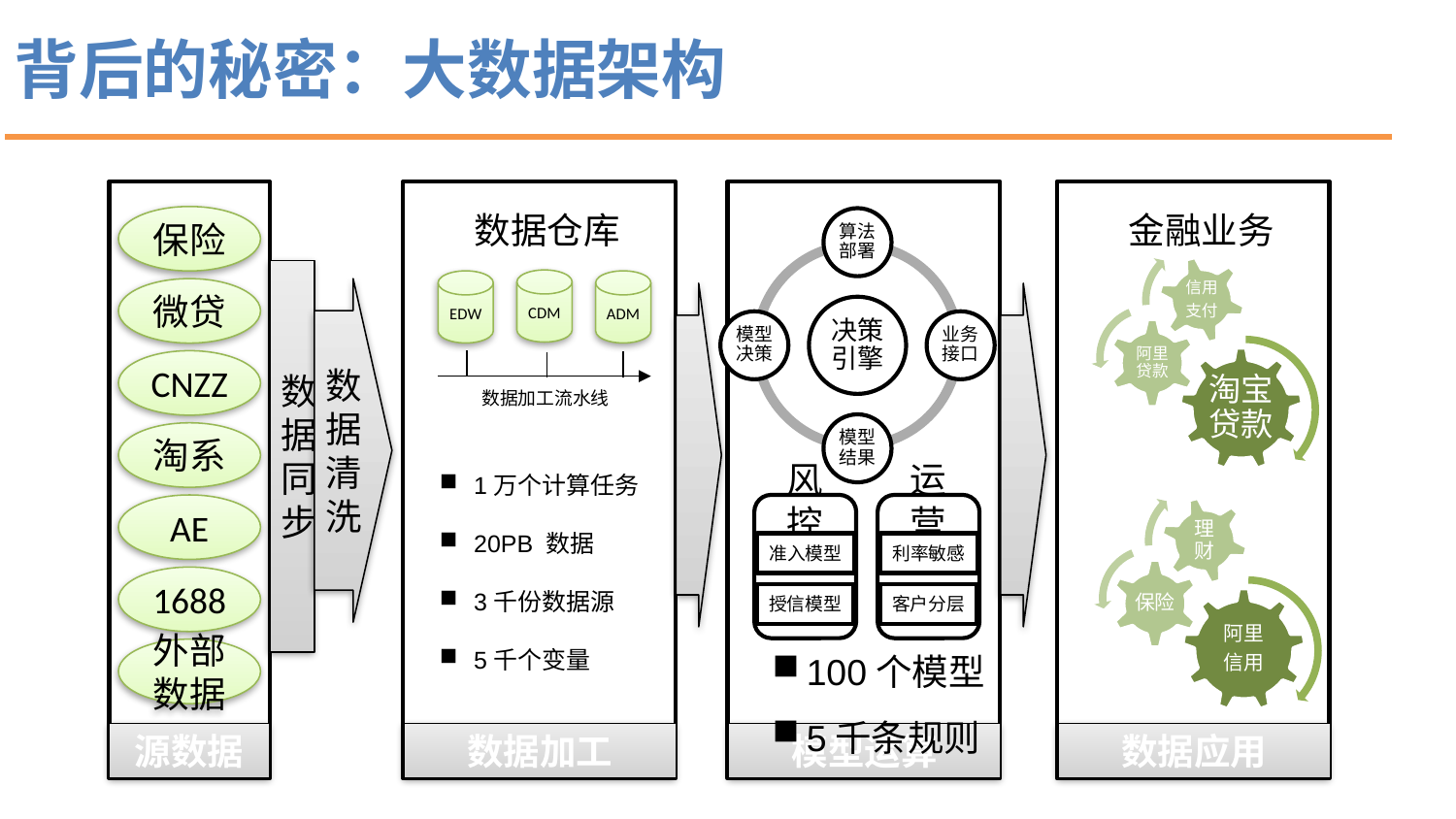

# 背后的秘密：大数据架构

数据仓库
决策引擎
算法部署
业务接口
模型结果
模型决策
金融业务
保险
淘宝贷款
阿里贷款
信用
支付
数据同步
CDM
EDW
ADM
微贷
数据清洗

CNZZ
数据加工流水线
淘系
1万个计算任务
20PB 数据
3千份数据源
5千个变量
阿里
信用
保险
理财
AE
风控

运营

准入模型
利率敏感
1688
授信模型
客户分层
100个模型
5千条规则
外部数据
源数据
数据加工
模型运算
数据应用